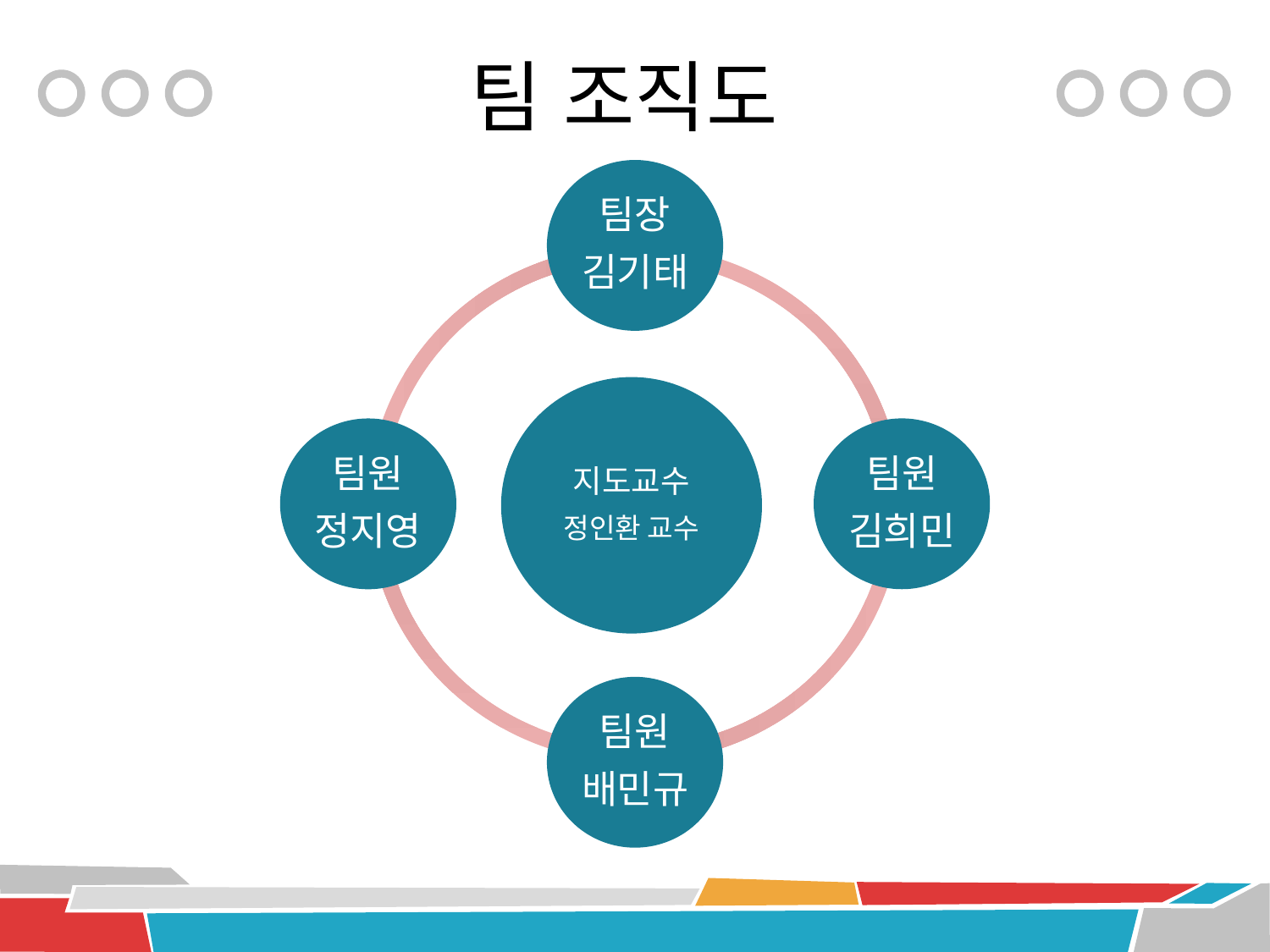

# 팀 조직도
팀장
김기태

지도교수
정인환 교수
팀원
김희민
팀원
정지영
팀원
배민규